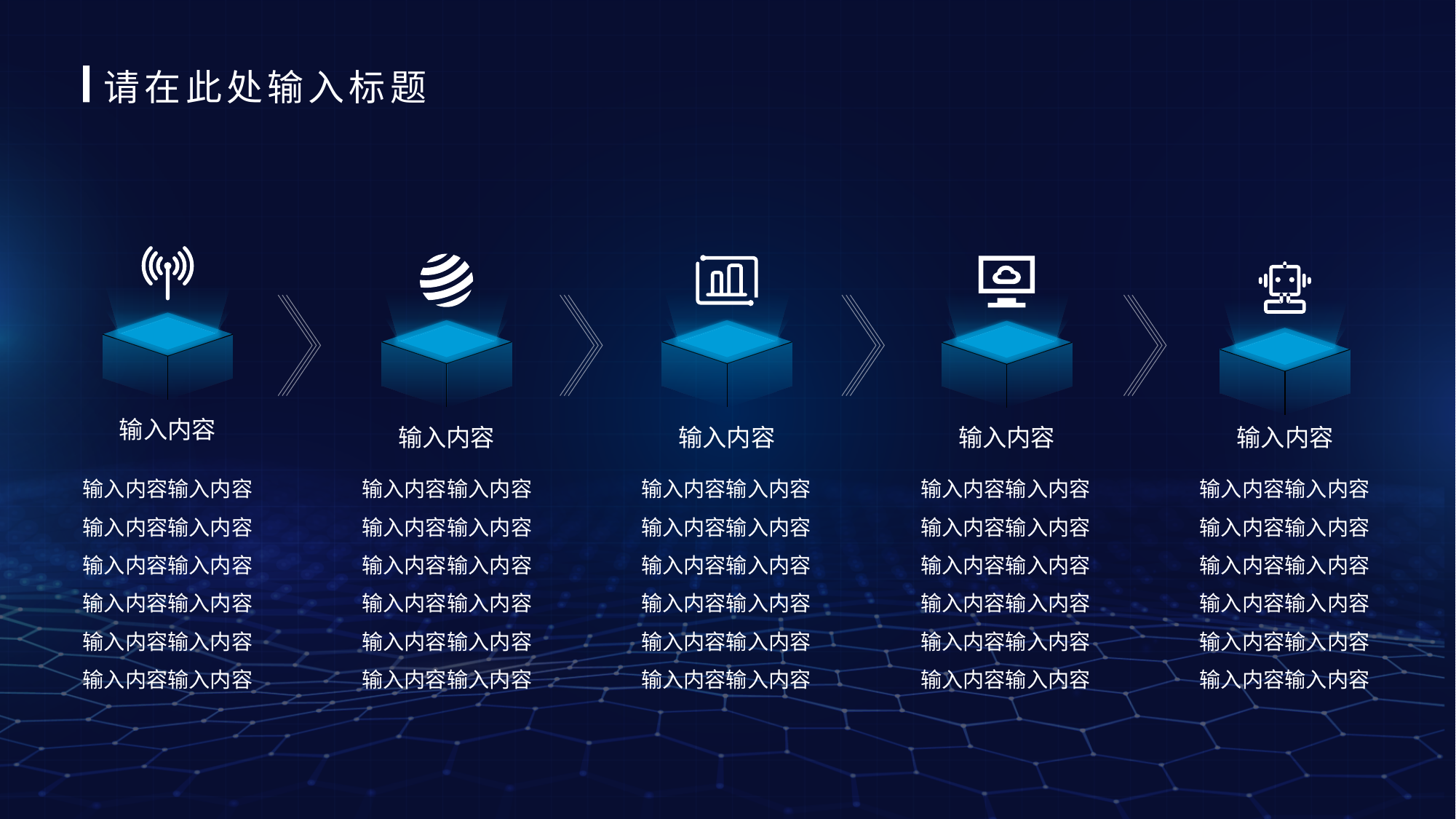

请在此处输入标题

输入内容
输入内容
输入内容
输入内容
输入内容
输入内容输入内容
输入内容输入内容
输入内容输入内容
输入内容输入内容
输入内容输入内容
输入内容输入内容
输入内容输入内容
输入内容输入内容
输入内容输入内容
输入内容输入内容
输入内容输入内容
输入内容输入内容
输入内容输入内容
输入内容输入内容
输入内容输入内容
输入内容输入内容
输入内容输入内容
输入内容输入内容
输入内容输入内容
输入内容输入内容
输入内容输入内容
输入内容输入内容
输入内容输入内容
输入内容输入内容
输入内容输入内容
输入内容输入内容
输入内容输入内容
输入内容输入内容
输入内容输入内容
输入内容输入内容